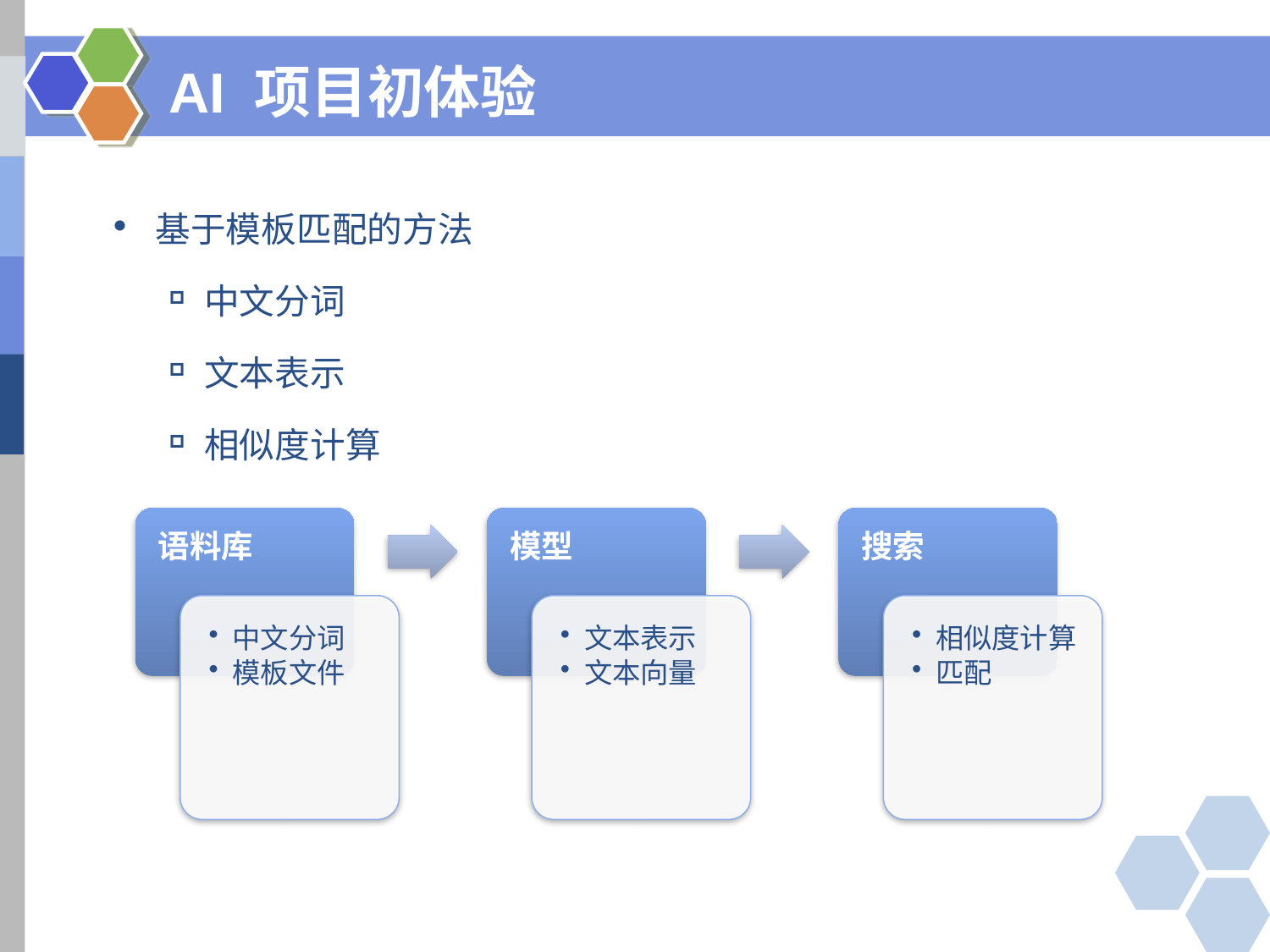

# AI 项目初体验
基于模板匹配的方法
中文分词
文本表示
相似度计算

语料库
中文分词
模板文件

模型
文本表示
文本向量

搜索
相似度计算
匹配